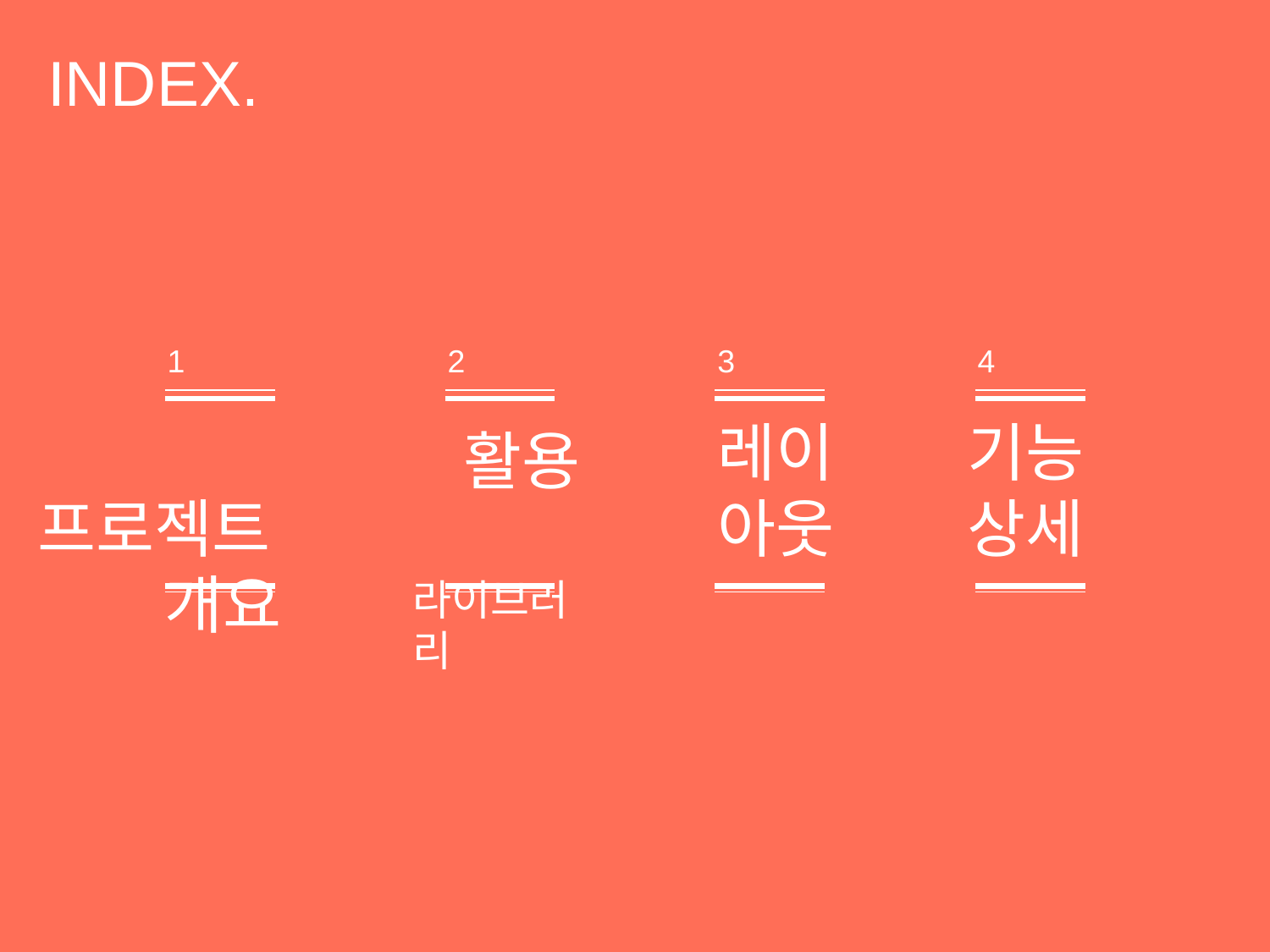

INDEX.
1
2
3
4
     프로젝트        	개요
레이아웃
기능상세
  활용   라이브러리